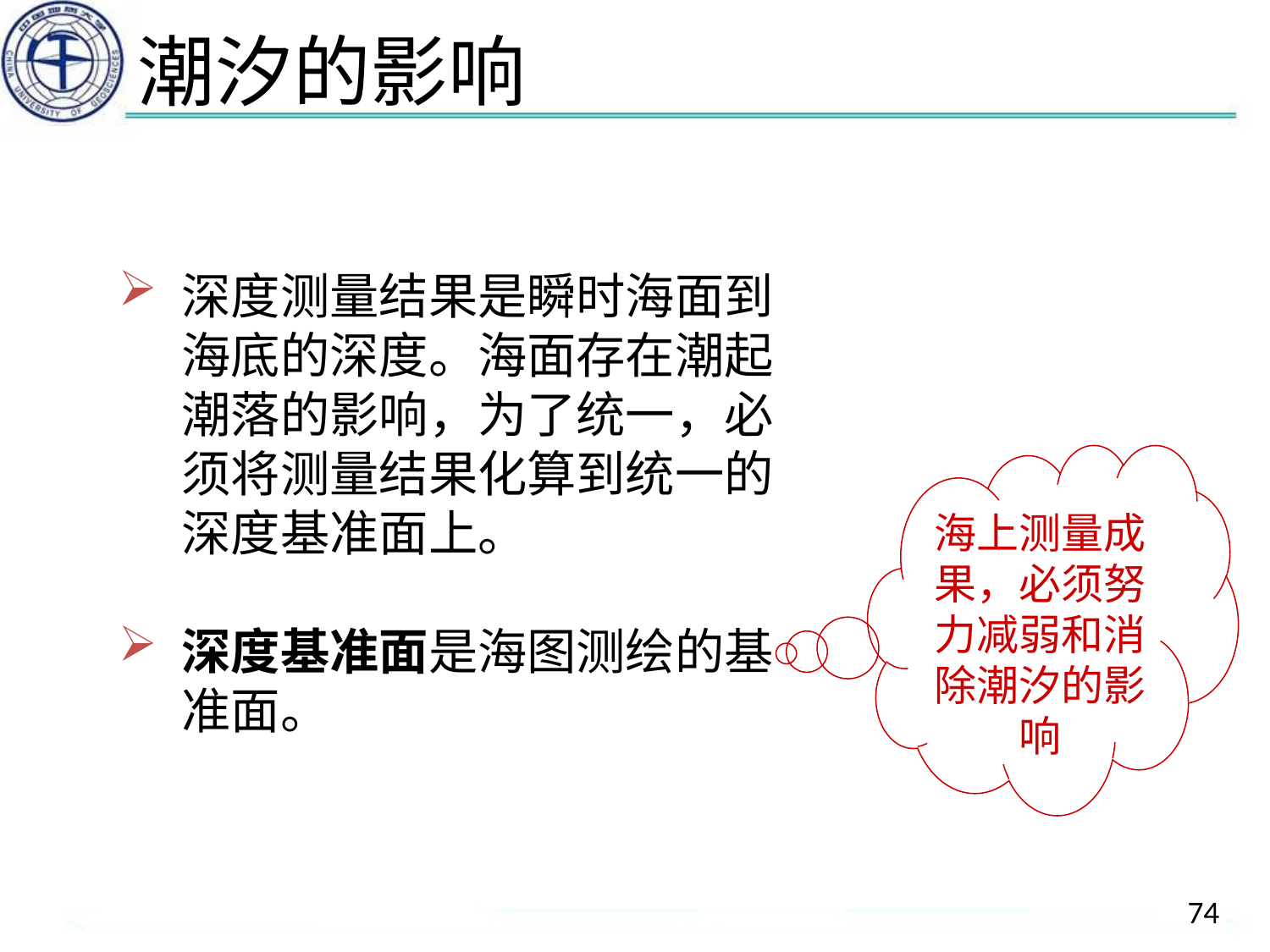

# 潮汐的影响
深度测量结果是瞬时海面到海底的深度。海面存在潮起潮落的影响，为了统一，必须将测量结果化算到统一的深度基准面上。

深度基准面是海图测绘的基准面。
海上测量成果，必须努力减弱和消除潮汐的影响
74